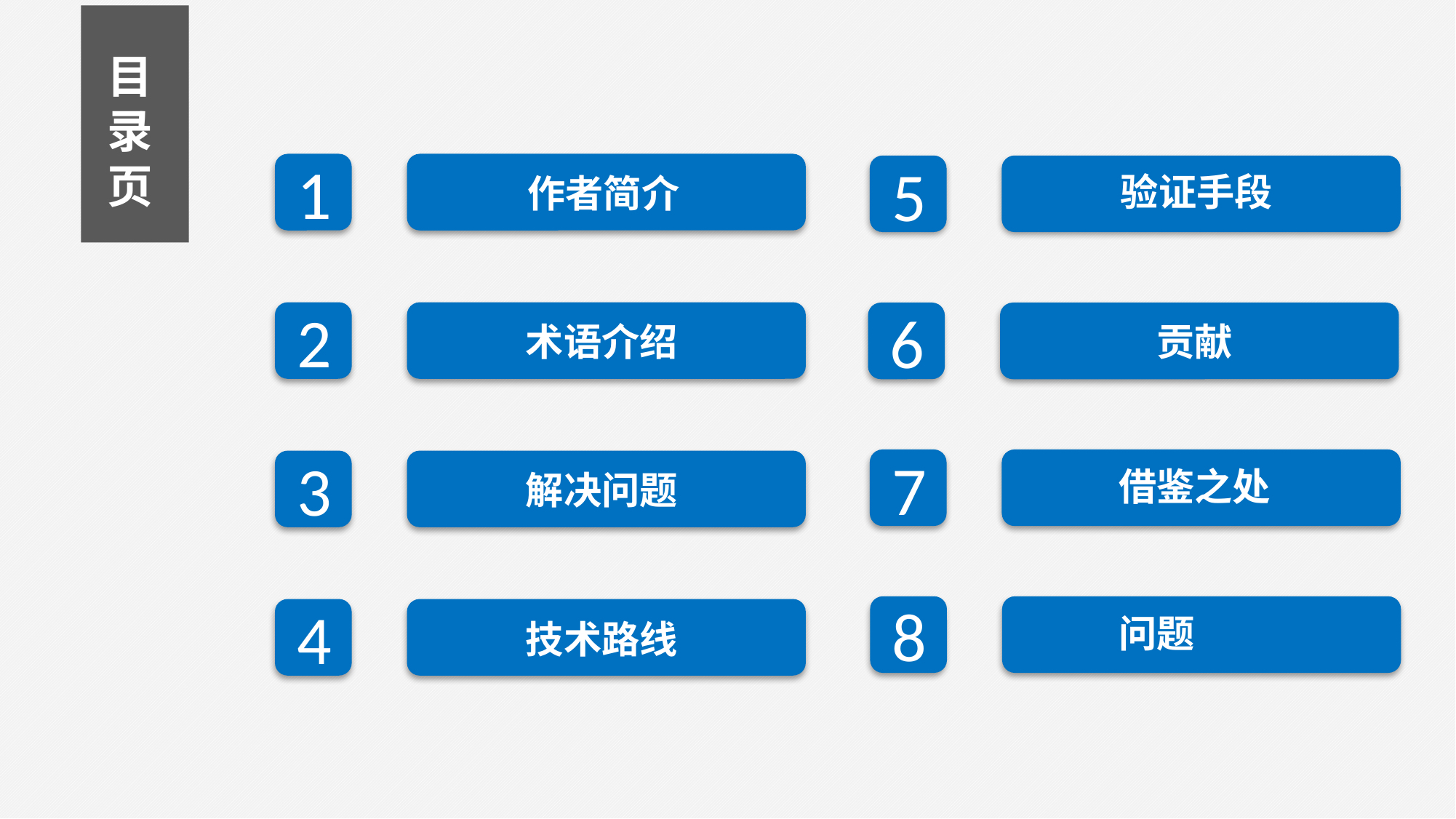

目录页
1

作者简介

验证手段
5
2

术语介绍
6

贡献
7

借鉴之处

解决问题
3

问题
8
4

技术路线